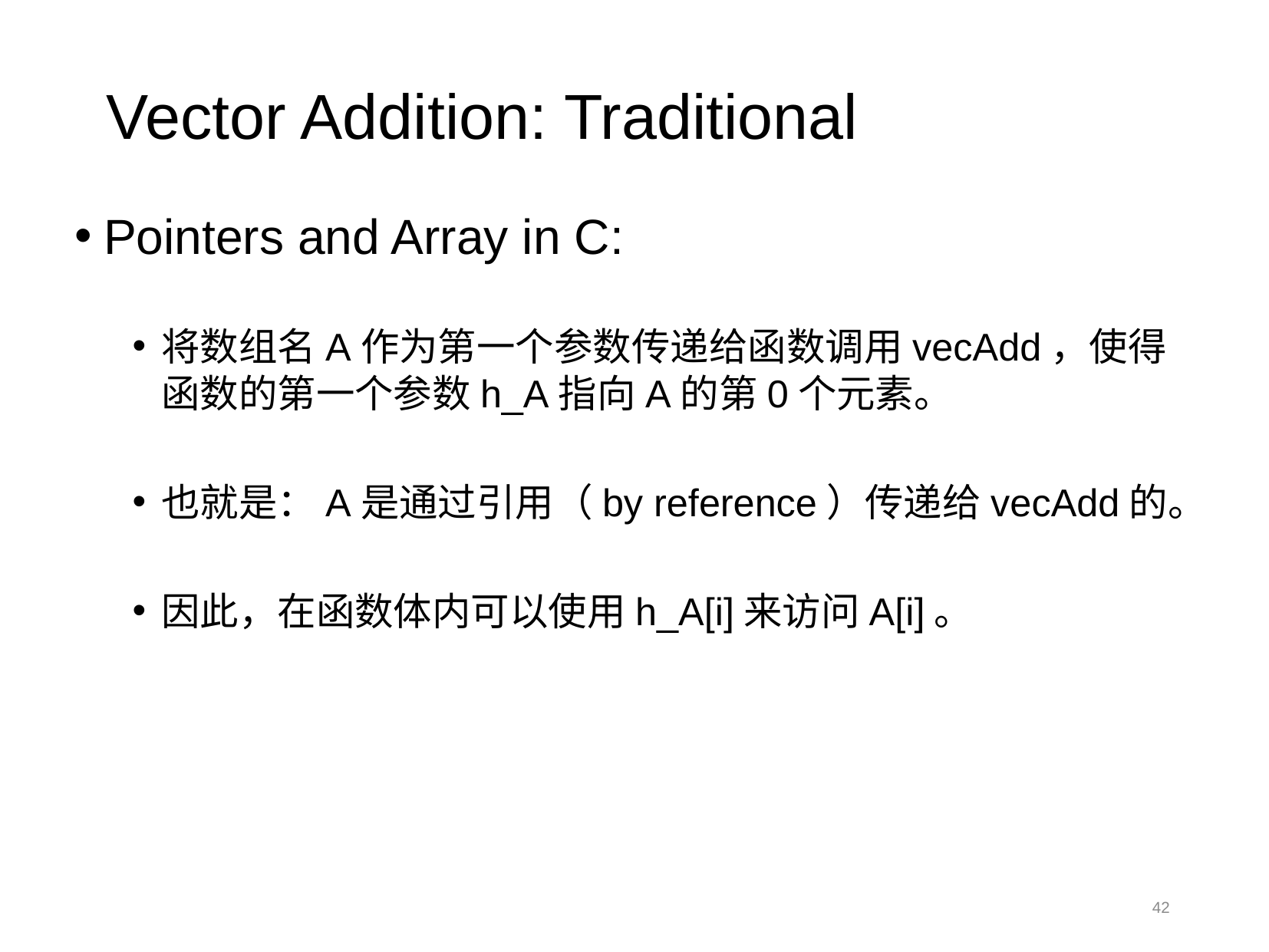

Vector Addition: Traditional
Pointers and Array in C:

将数组名A作为第一个参数传递给函数调用vecAdd，使得函数的第一个参数h_A指向A的第0个元素。

也就是：A是通过引用（by reference）传递给vecAdd的。

因此，在函数体内可以使用h_A[i]来访问A[i]。

42